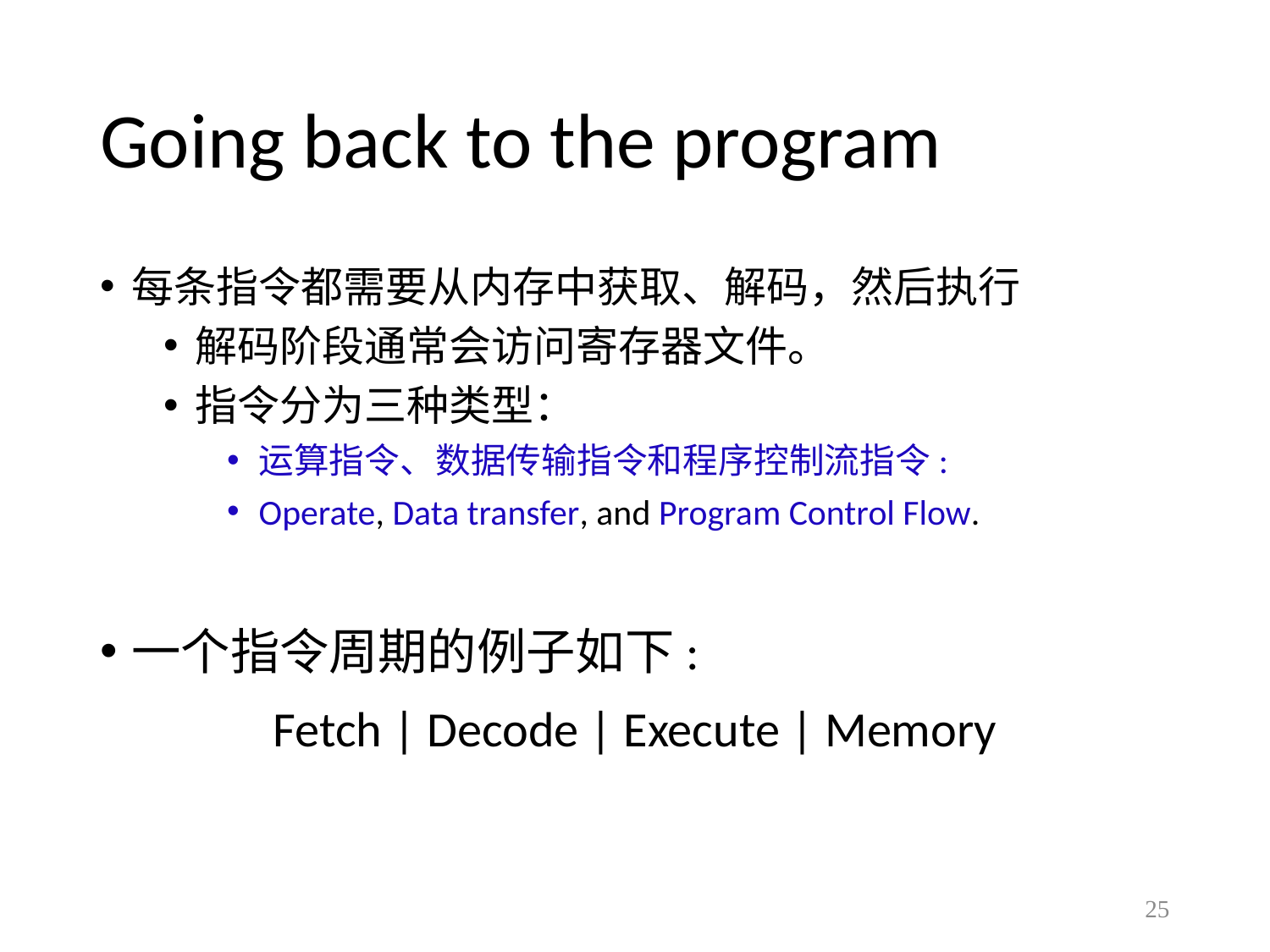

# Going back to the program
每条指令都需要从内存中获取、解码，然后执行
解码阶段通常会访问寄存器文件。
指令分为三种类型：
运算指令、数据传输指令和程序控制流指令:
Operate, Data transfer, and Program Control Flow.

一个指令周期的例子如下:
Fetch | Decode | Execute | Memory
25